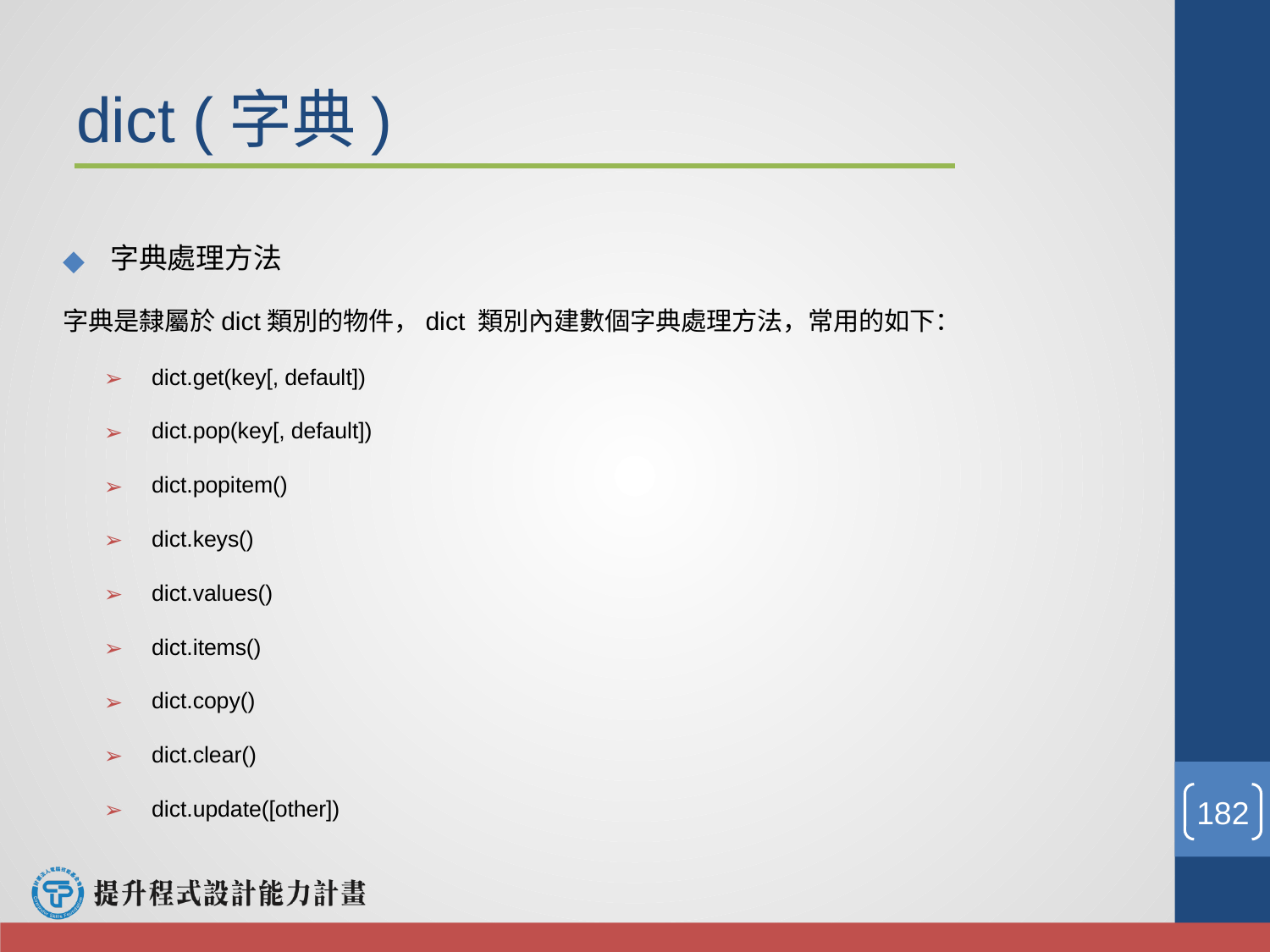

# dict (字典)
字典處理方法
字典是隸屬於dict類別的物件，dict 類別內建數個字典處理方法，常用的如下：
dict.get(key[, default])
dict.pop(key[, default])
dict.popitem()
dict.keys()
dict.values()
dict.items()
dict.copy()
dict.clear()
dict.update([other])

182